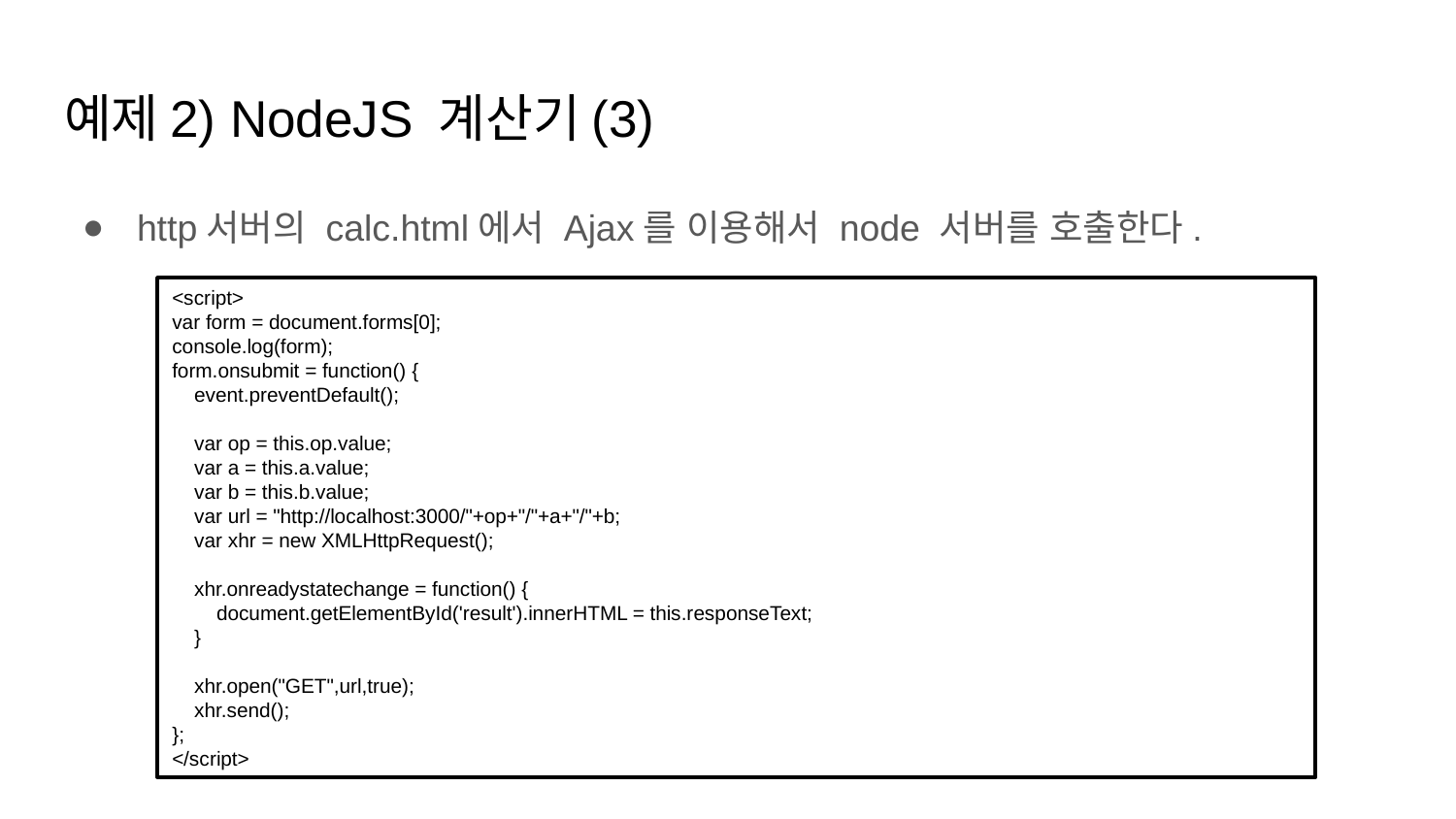

# 예제2) NodeJS 계산기(3)
http서버의 calc.html에서 Ajax를 이용해서 node 서버를 호출한다.

<script>
var form = document.forms[0];
console.log(form);
form.onsubmit = function() {
    event.preventDefault();

    var op = this.op.value;
    var a = this.a.value;
    var b = this.b.value;
    var url = "http://localhost:3000/"+op+"/"+a+"/"+b;
    var xhr = new XMLHttpRequest();

    xhr.onreadystatechange = function() {
        document.getElementById('result').innerHTML = this.responseText;
    }

    xhr.open("GET",url,true);
    xhr.send();
};
</script>